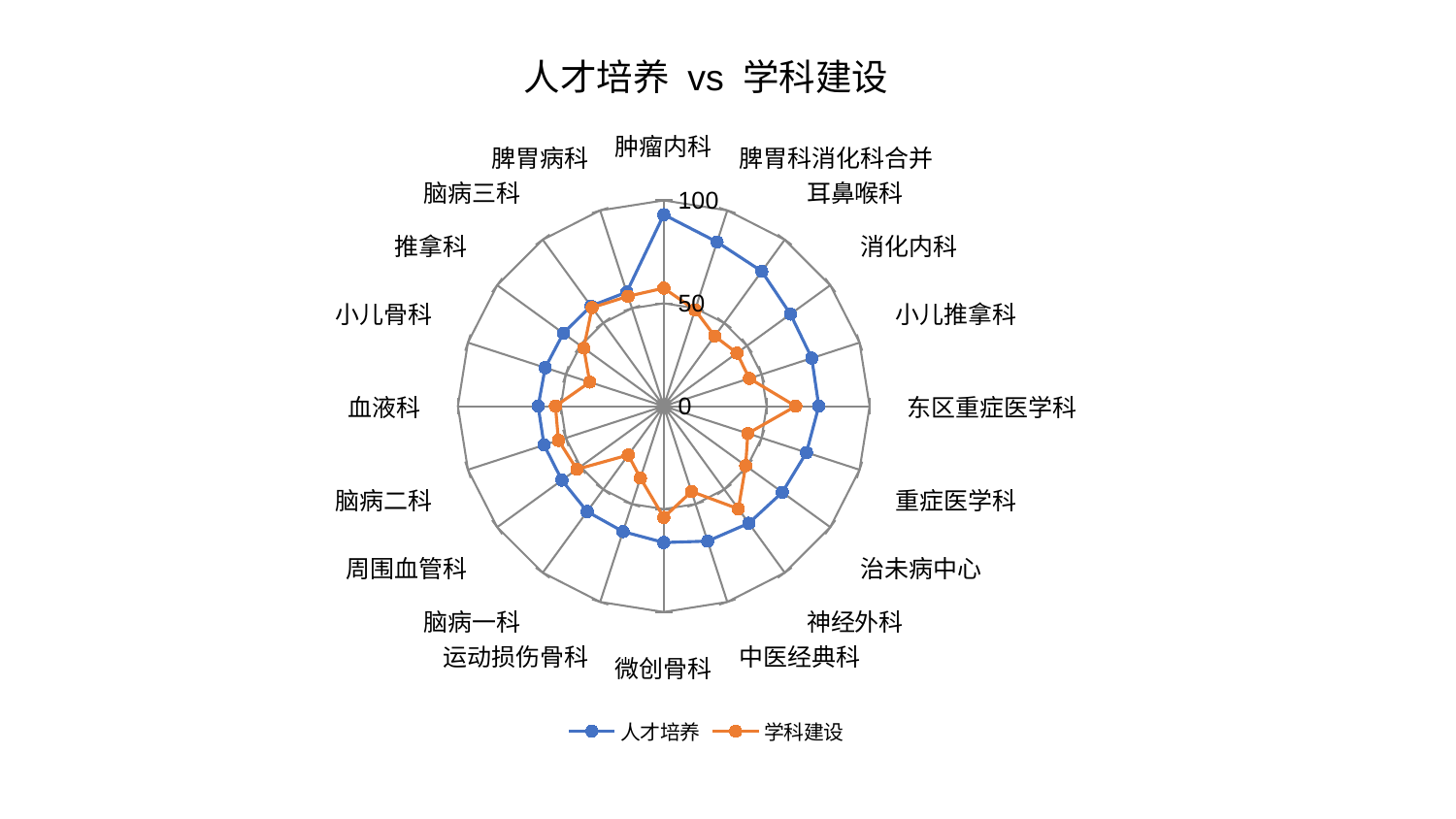

### Chart: 人才培养 vs 学科建设

| Category | 人才培养 | 学科建设 |
|---|---|---|
| 肿瘤内科 | 93.07782275457377 | 57.3603948144791 |
| 脾胃科消化科合并 | 83.87676593507022 | 49.20058967626103 |
| 耳鼻喉科 | 81.01839521322778 | 42.11519917892035 |
| 消化内科 | 76.10134055131441 | 43.93839175332954 |
| 小儿推拿科 | 75.59288525557325 | 43.721075749495405 |
| 东区重症医学科 | 75.33376854822393 | 64.11116014657851 |
| 重症医学科 | 72.89781733921363 | 42.942818115878175 |
| 治未病中心 | 71.18967316327901 | 49.190508948118016 |
| 神经外科 | 70.30854193269185 | 61.67371029846152 |
| 中医经典科 | 68.93692193762013 | 43.605038304744085 |
| 微创骨科 | 66.25142892902328 | 54.060181490415545 |
| 运动损伤骨科 | 64.07085787981741 | 36.747697377440936 |
| 脑病一科 | 63.293065494627875 | 29.32951328114856 |
| 周围血管科 | 61.15304538319427 | 52.19435011255398 |
| 脑病二科 | 61.13515469528884 | 53.77579113248516 |
| 血液科 | 61.01714459191894 | 52.6137138878962 |
| 小儿骨科 | 60.53625877416047 | 37.81476550175164 |
| 推拿科 | 60.276265141286665 | 48.008135830255966 |
| 脑病三科 | 60.18250367871468 | 59.21799238675048 |
| 脾胃病科 | 58.255093468602404 | 56.14736231991407 |
86